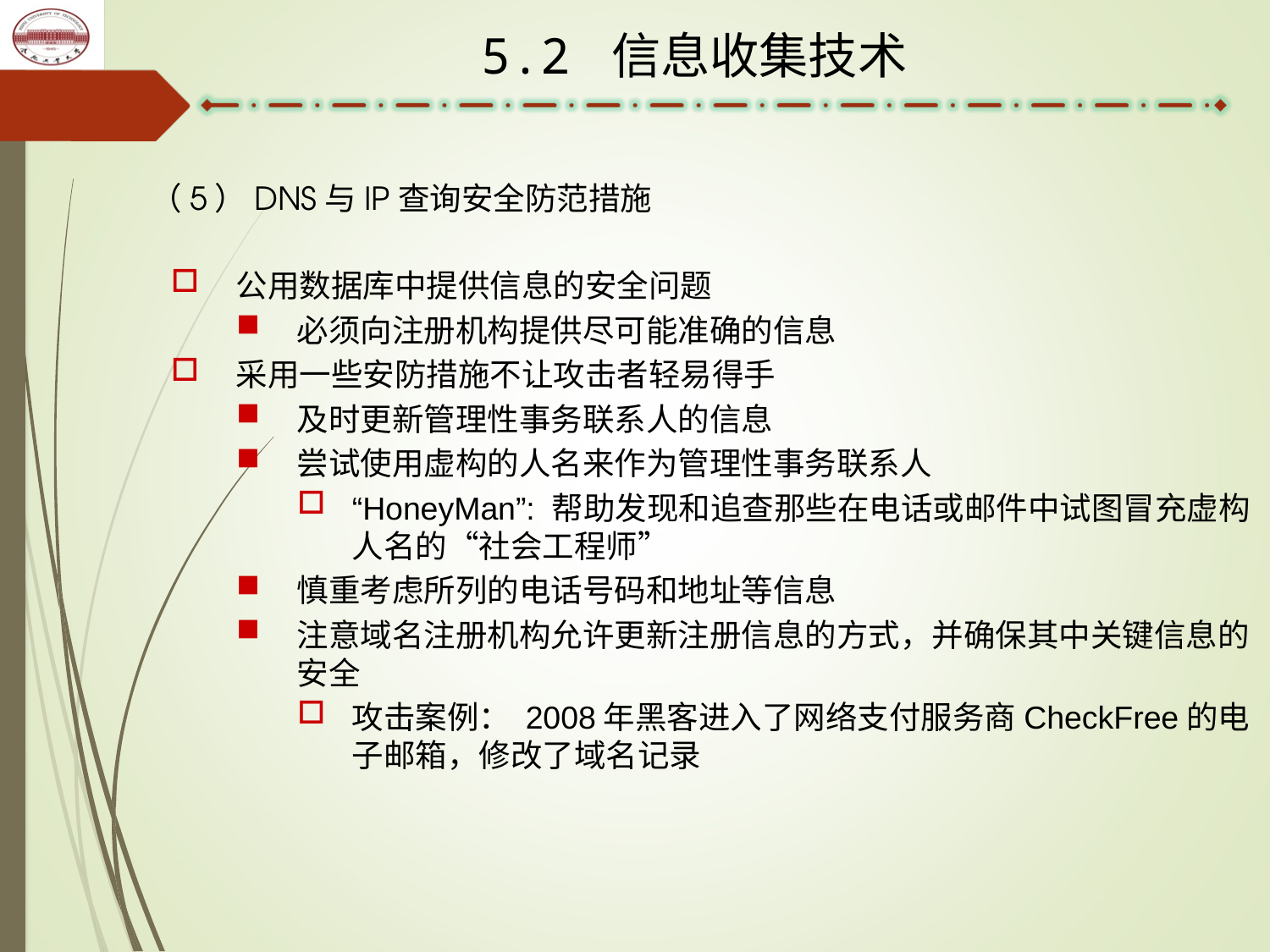

5.2 信息收集技术
（5）DNS与IP查询安全防范措施
公用数据库中提供信息的安全问题
必须向注册机构提供尽可能准确的信息
采用一些安防措施不让攻击者轻易得手
及时更新管理性事务联系人的信息
尝试使用虚构的人名来作为管理性事务联系人
“HoneyMan”: 帮助发现和追查那些在电话或邮件中试图冒充虚构人名的“社会工程师”
慎重考虑所列的电话号码和地址等信息
注意域名注册机构允许更新注册信息的方式，并确保其中关键信息的安全
攻击案例： 2008年黑客进入了网络支付服务商CheckFree的电子邮箱，修改了域名记录